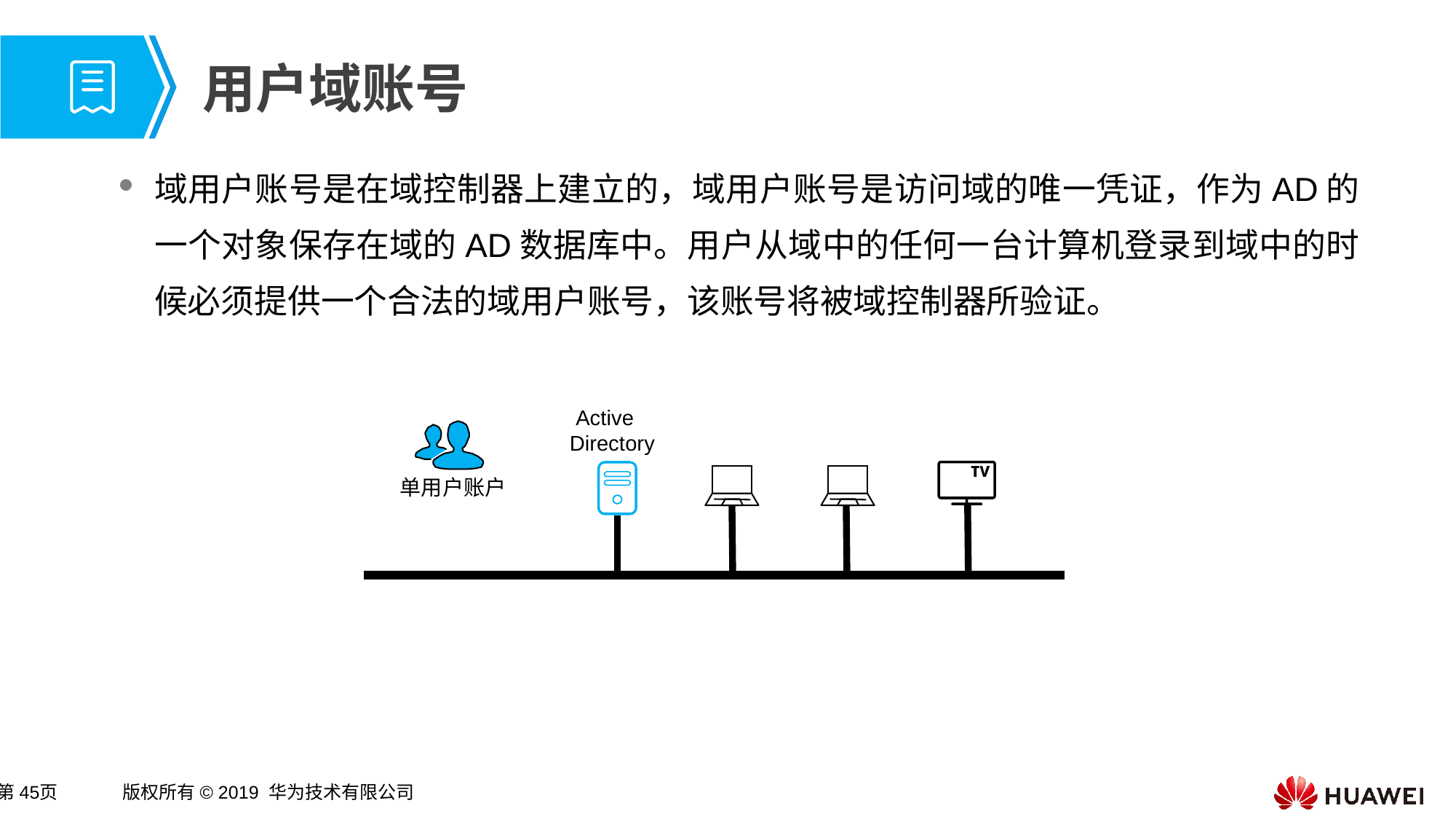

# 用户域账号
域用户账号是在域控制器上建立的，域用户账号是访问域的唯一凭证，作为AD的一个对象保存在域的AD数据库中。用户从域中的任何一台计算机登录到域中的时候必须提供一个合法的域用户账号，该账号将被域控制器所验证。

 Active Directory

单用户账户